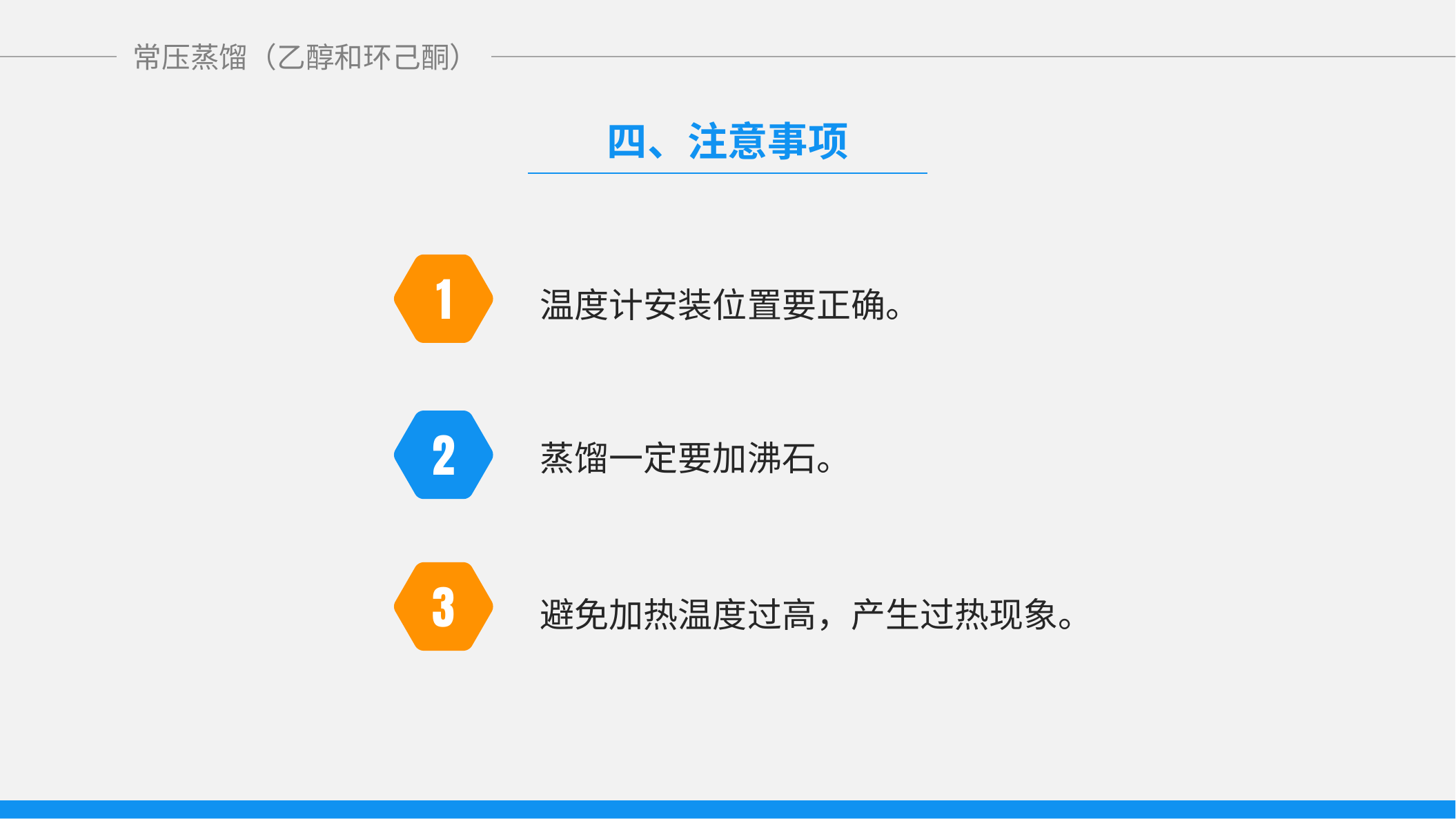

四、注意事项

1
温度计安装位置要正确。

2
蒸馏一定要加沸石。

3
避免加热温度过高，产生过热现象。